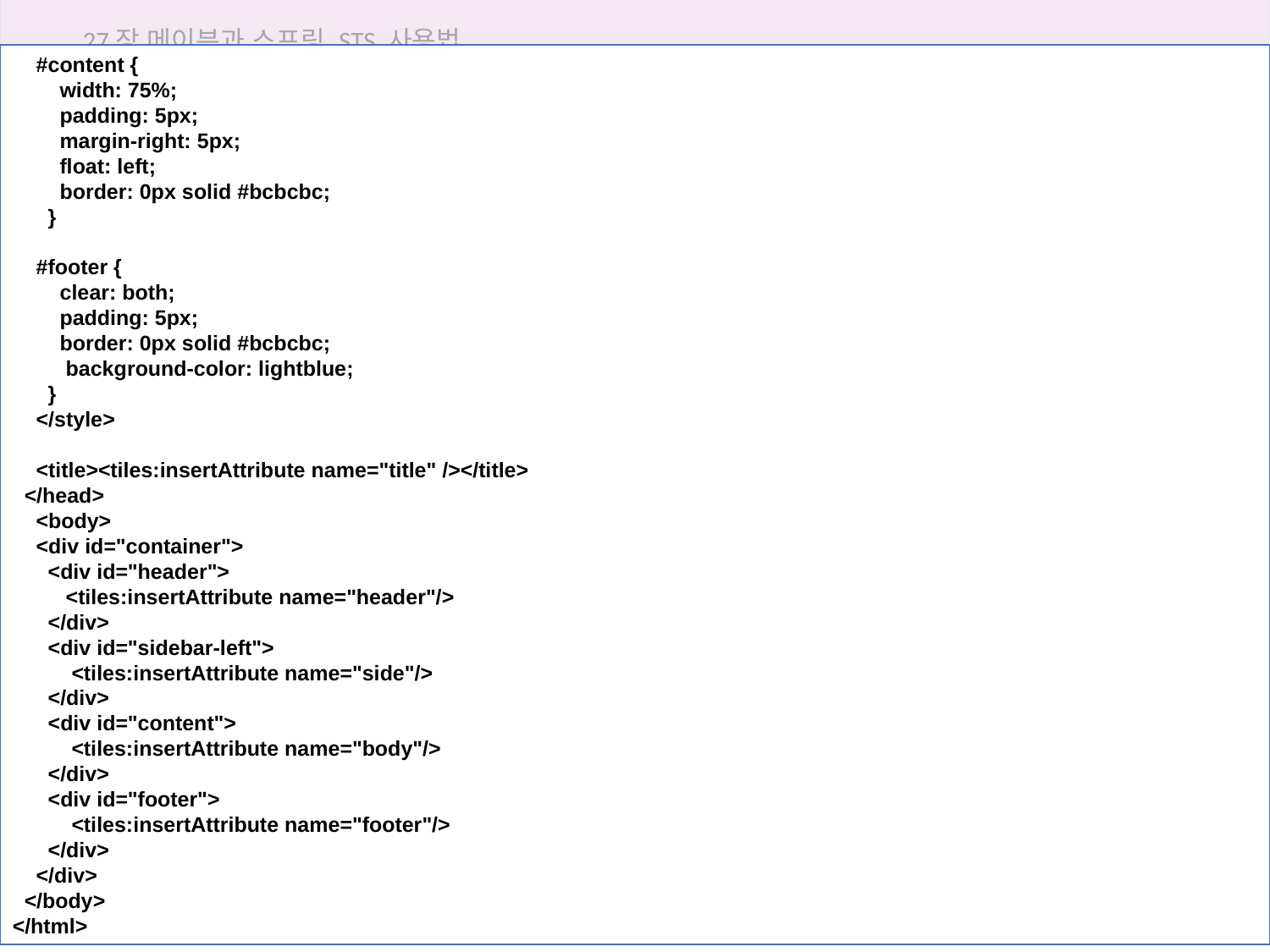

27장 메이븐과 스프링 STS 사용법
    #content {
        width: 75%;
        padding: 5px;
        margin-right: 5px;
        float: left;
        border: 0px solid #bcbcbc;
      }

    #footer {
        clear: both;
        padding: 5px;
        border: 0px solid #bcbcbc;
         background-color: lightblue;
      }
    </style>

    <title><tiles:insertAttribute name="title" /></title>
  </head>
    <body>
    <div id="container">
      <div id="header">
         <tiles:insertAttribute name="header"/>
      </div>
      <div id="sidebar-left">
          <tiles:insertAttribute name="side"/>
      </div>
      <div id="content">
          <tiles:insertAttribute name="body"/>
      </div>
      <div id="footer">
          <tiles:insertAttribute name="footer"/>
      </div>
    </div>
  </body>
</html>